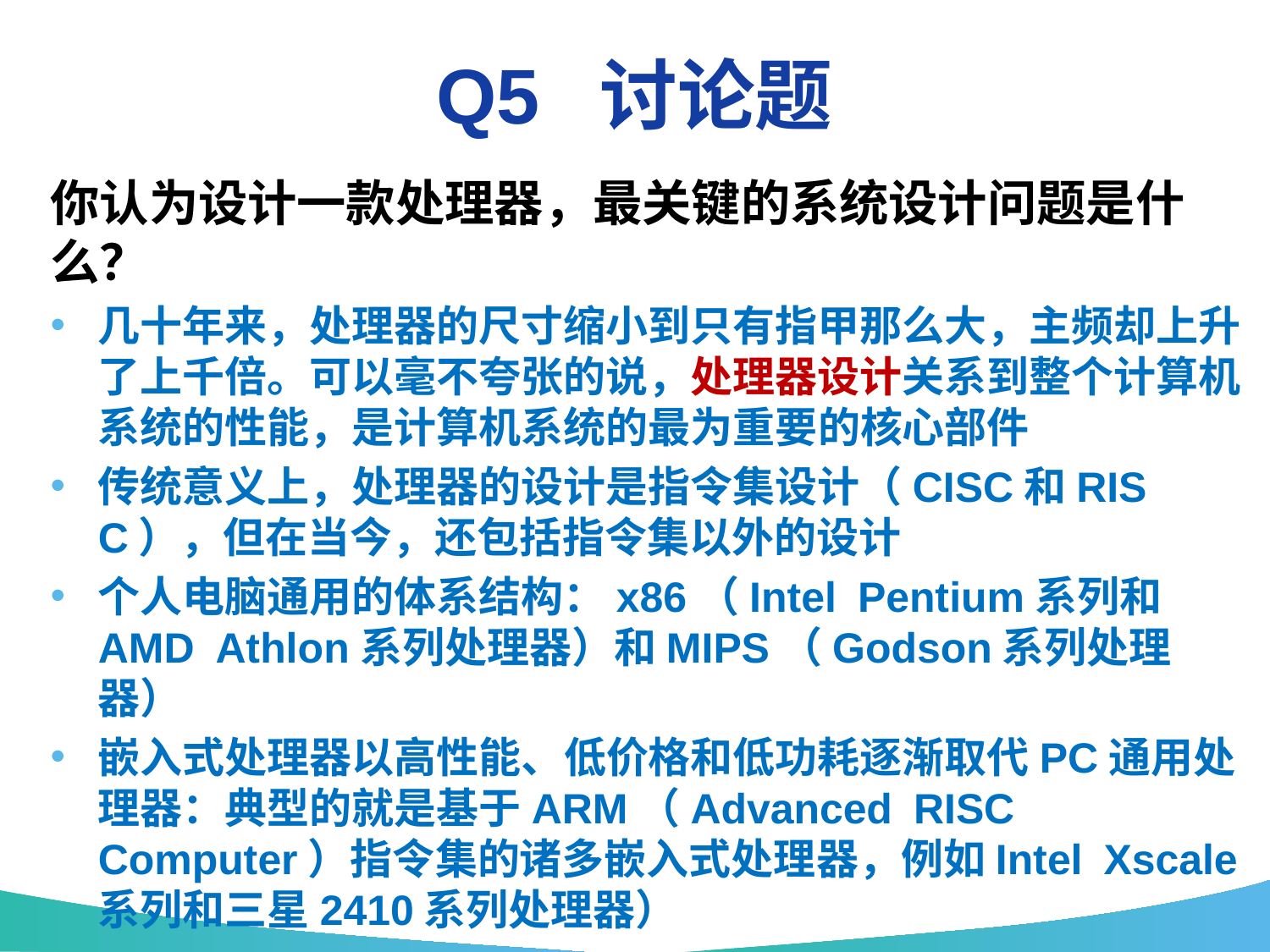

# Q5   讨论题
你认为设计一款处理器，最关键的系统设计问题是什么？
几十年来，处理器的尺寸缩小到只有指甲那么大，主频却上升了上千倍。可以毫不夸张的说，处理器设计关系到整个计算机系统的性能，是计算机系统的最为重要的核心部件
传统意义上，处理器的设计是指令集设计（CISC和RISC），但在当今，还包括指令集以外的设计
个人电脑通用的体系结构：x86（Intel Pentium系列和AMD Athlon系列处理器）和MIPS（Godson系列处理器）
嵌入式处理器以高性能、低价格和低功耗逐渐取代PC通用处理器：典型的就是基于ARM（Advanced RISC Computer）指令集的诸多嵌入式处理器，例如Intel Xscale系列和三星2410系列处理器）
66